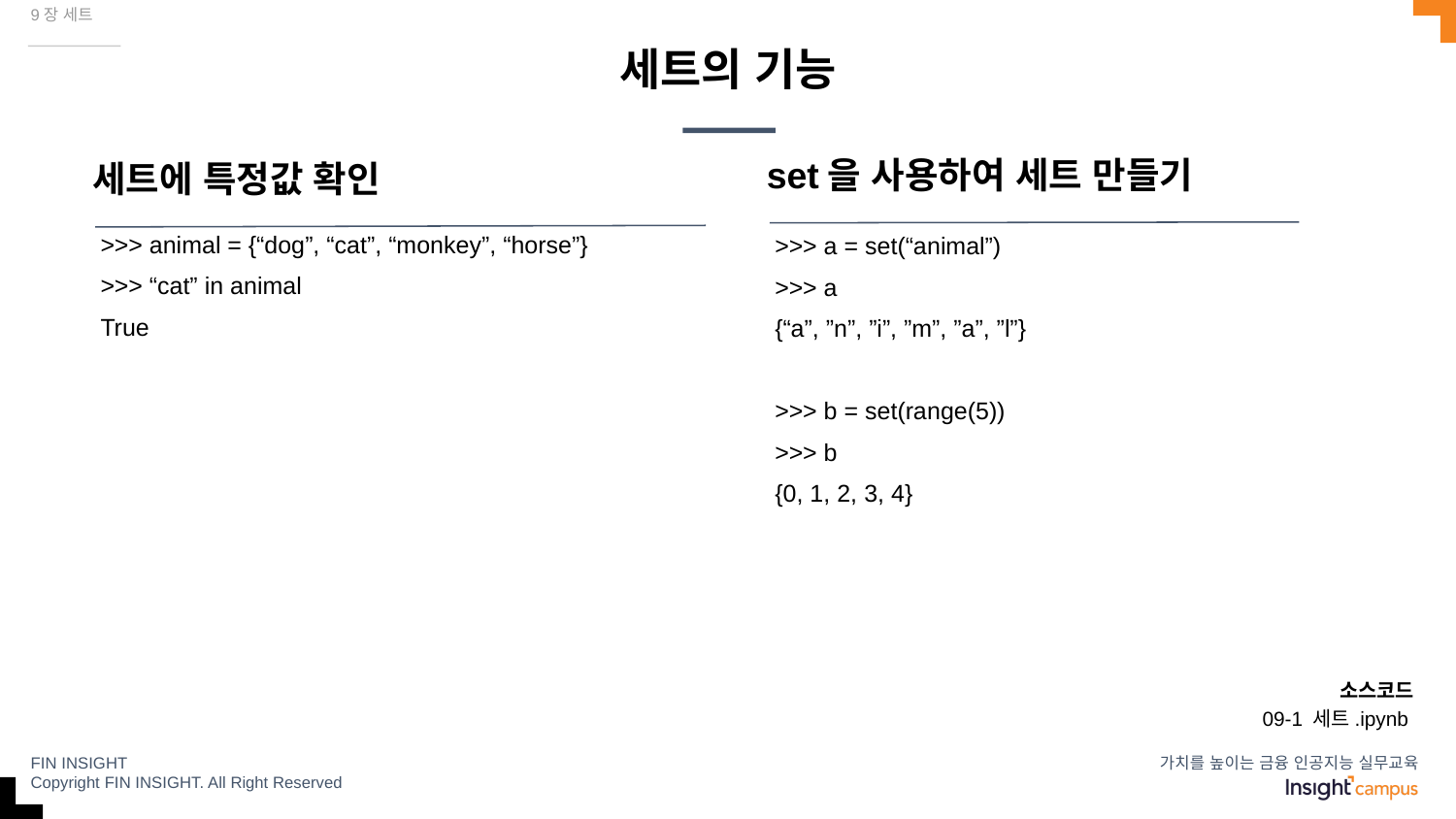

9장 세트
# 세트의 기능
set을 사용하여 세트 만들기
세트에 특정값 확인
>>> animal = {“dog”, “cat”, “monkey”, “horse”}
>>> “cat” in animal
True
>>> a = set(“animal”)
>>> a
{“a”, ”n”, ”i”, ”m”, ”a”, ”l”}

>>> b = set(range(5))
>>> b
{0, 1, 2, 3, 4}

소스코드
09-1 세트.ipynb